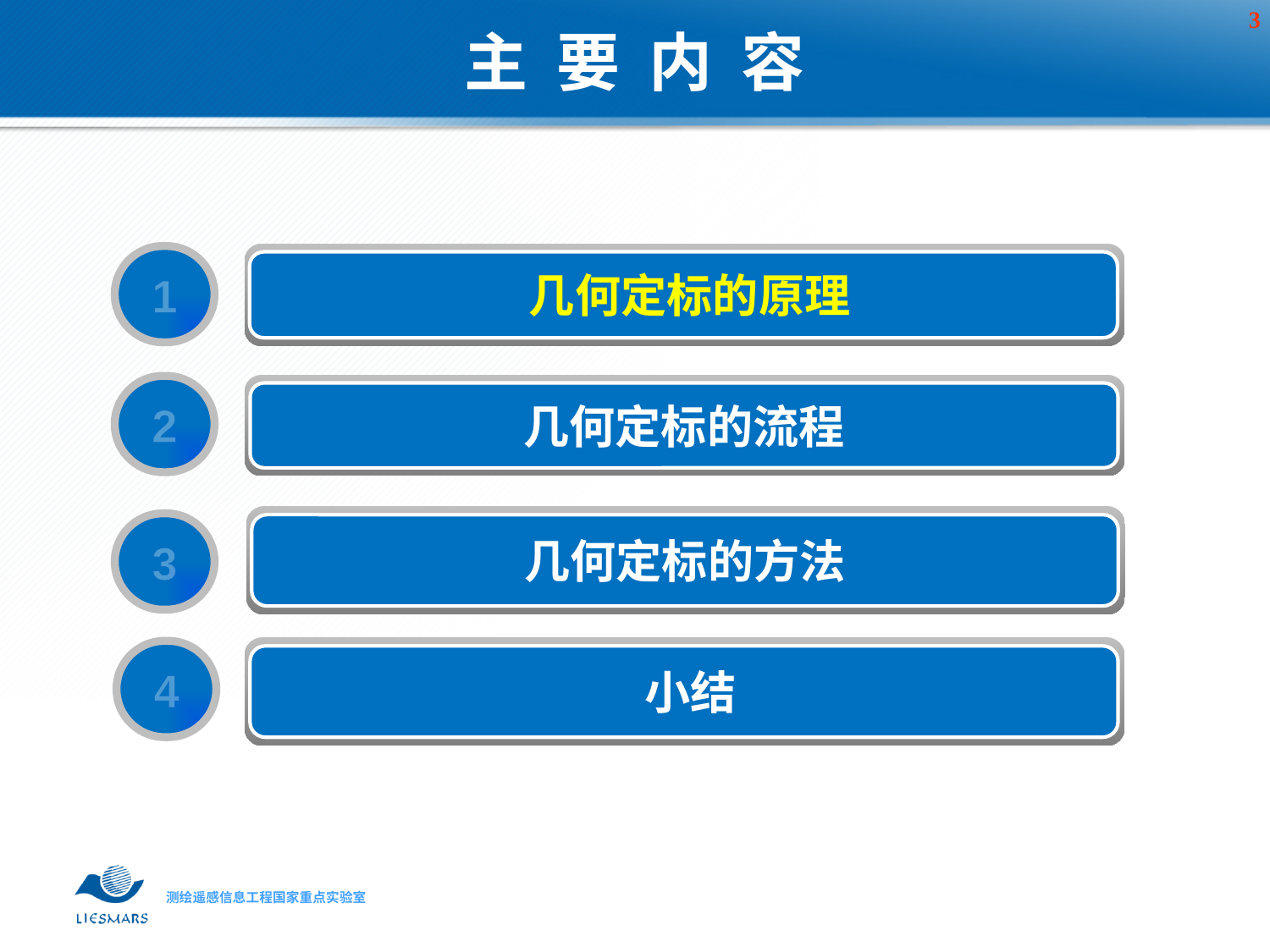

主  要  内  容

几何定标的原理
1

几何定标的流程
2

几何定标的方法
3
协同创新中心培育成效

小结
4
协同创新中心培育成效
协同创新中心培育成效